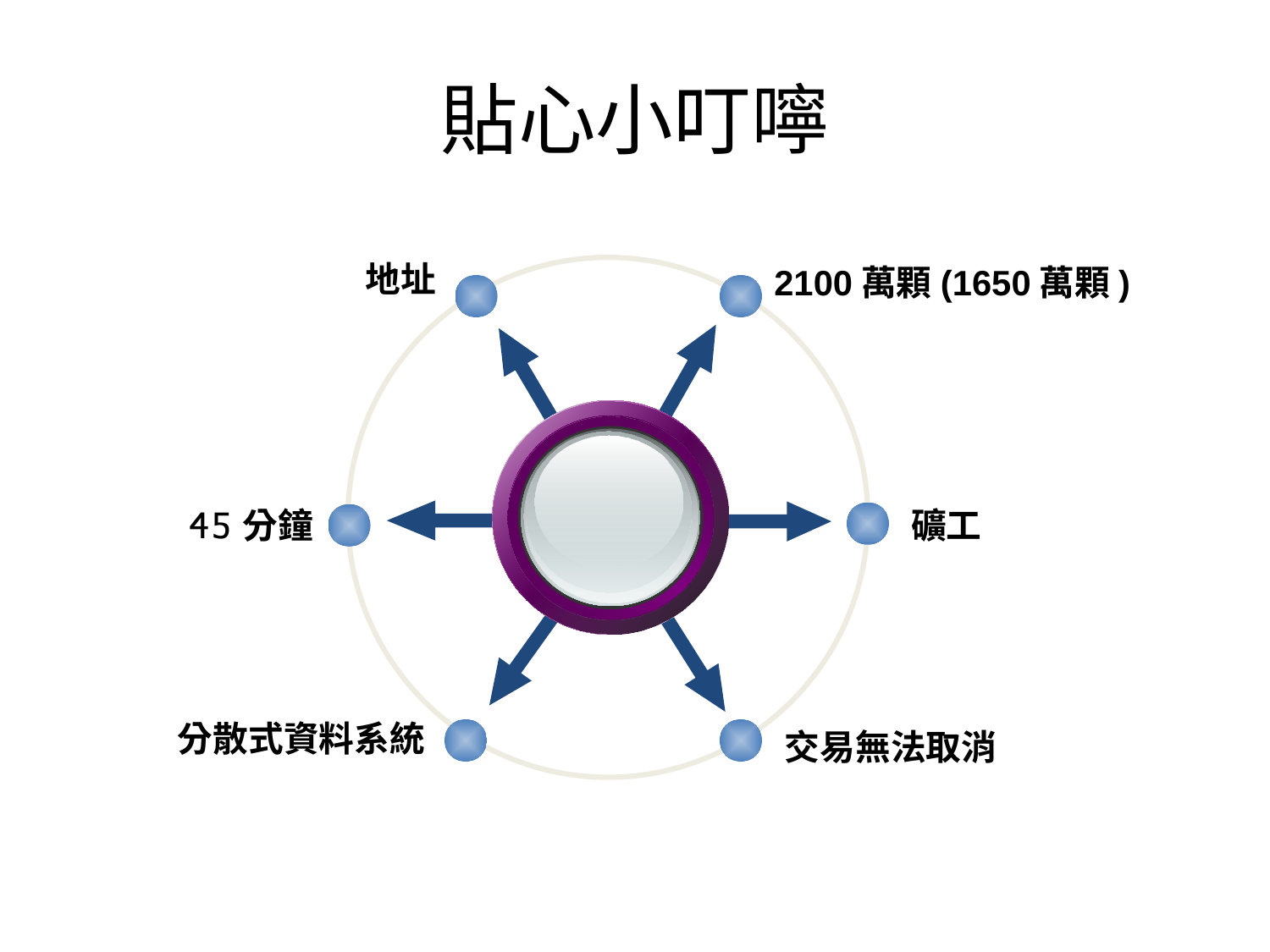

# 貼心小叮嚀
地址
2100萬顆(1650萬顆)

45分鐘
礦工

分散式資料系統

交易無法取消